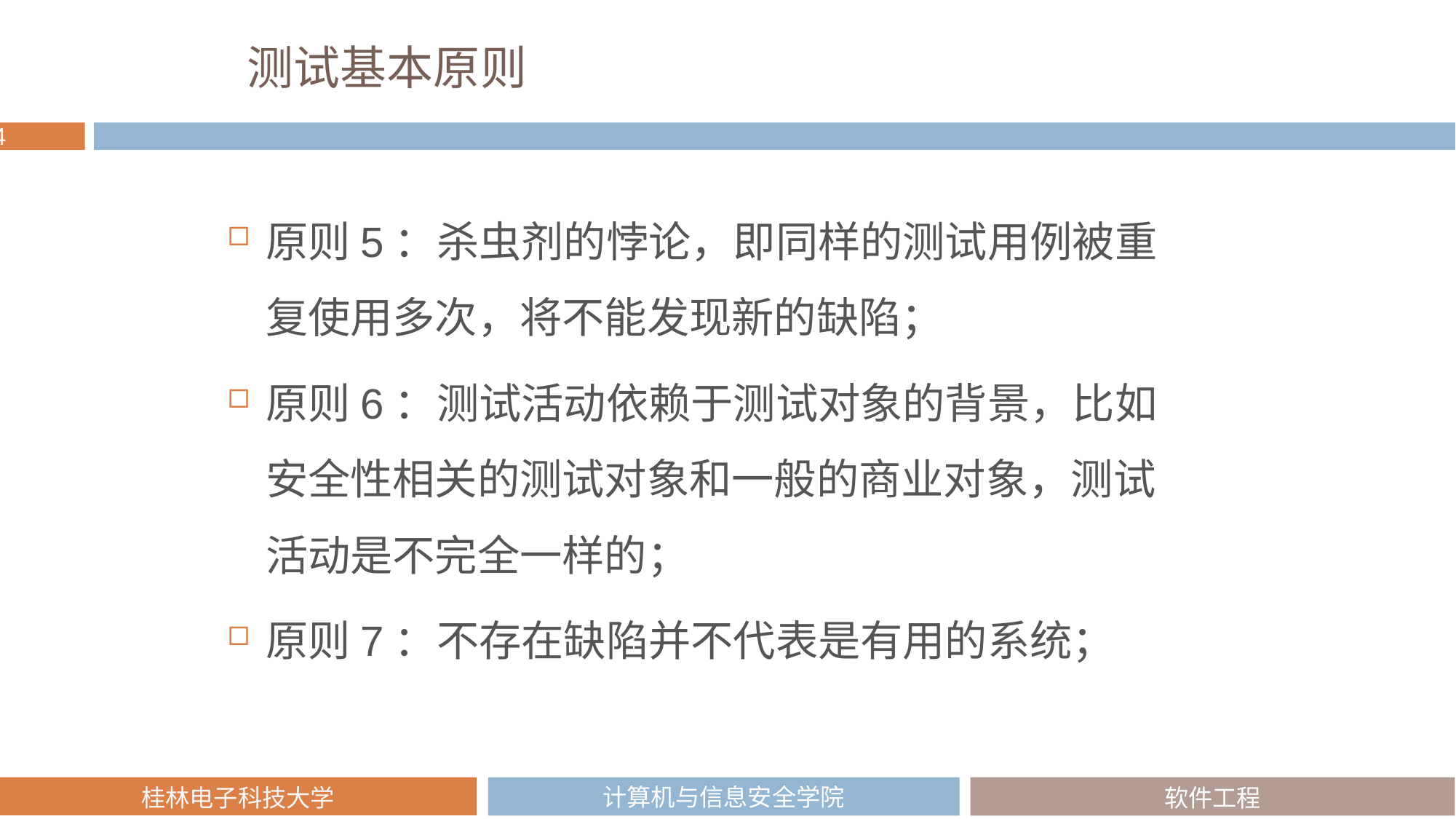

# 测试基本原则
原则5：杀虫剂的悖论，即同样的测试用例被重复使用多次，将不能发现新的缺陷；
原则6：测试活动依赖于测试对象的背景，比如安全性相关的测试对象和一般的商业对象，测试活动是不完全一样的；
原则7：不存在缺陷并不代表是有用的系统；